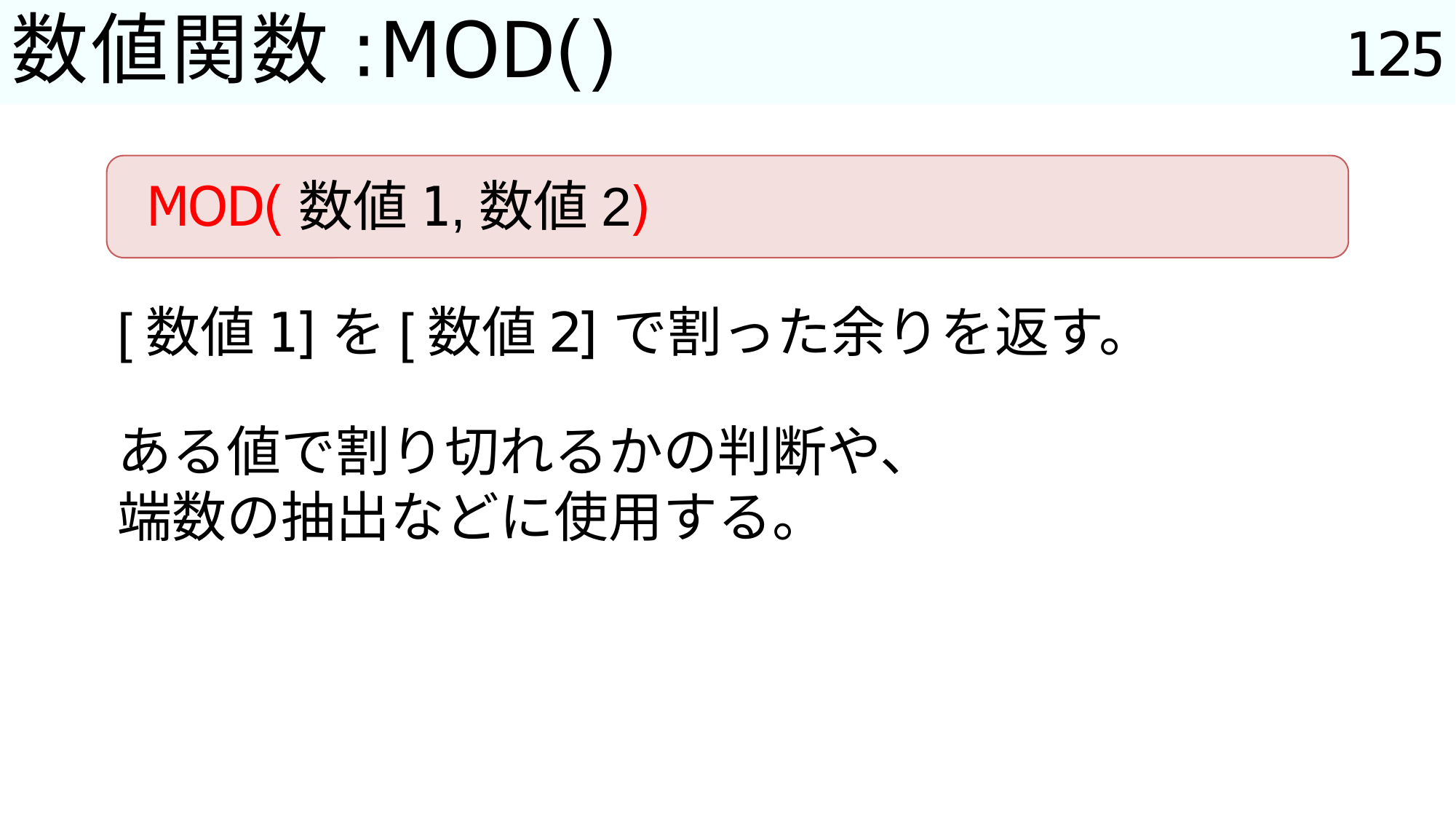

125
# 数値関数:MOD()

MOD(数値1,数値2)
[数値1]を[数値2]で割った余りを返す。
ある値で割り切れるかの判断や、
端数の抽出などに使用する。